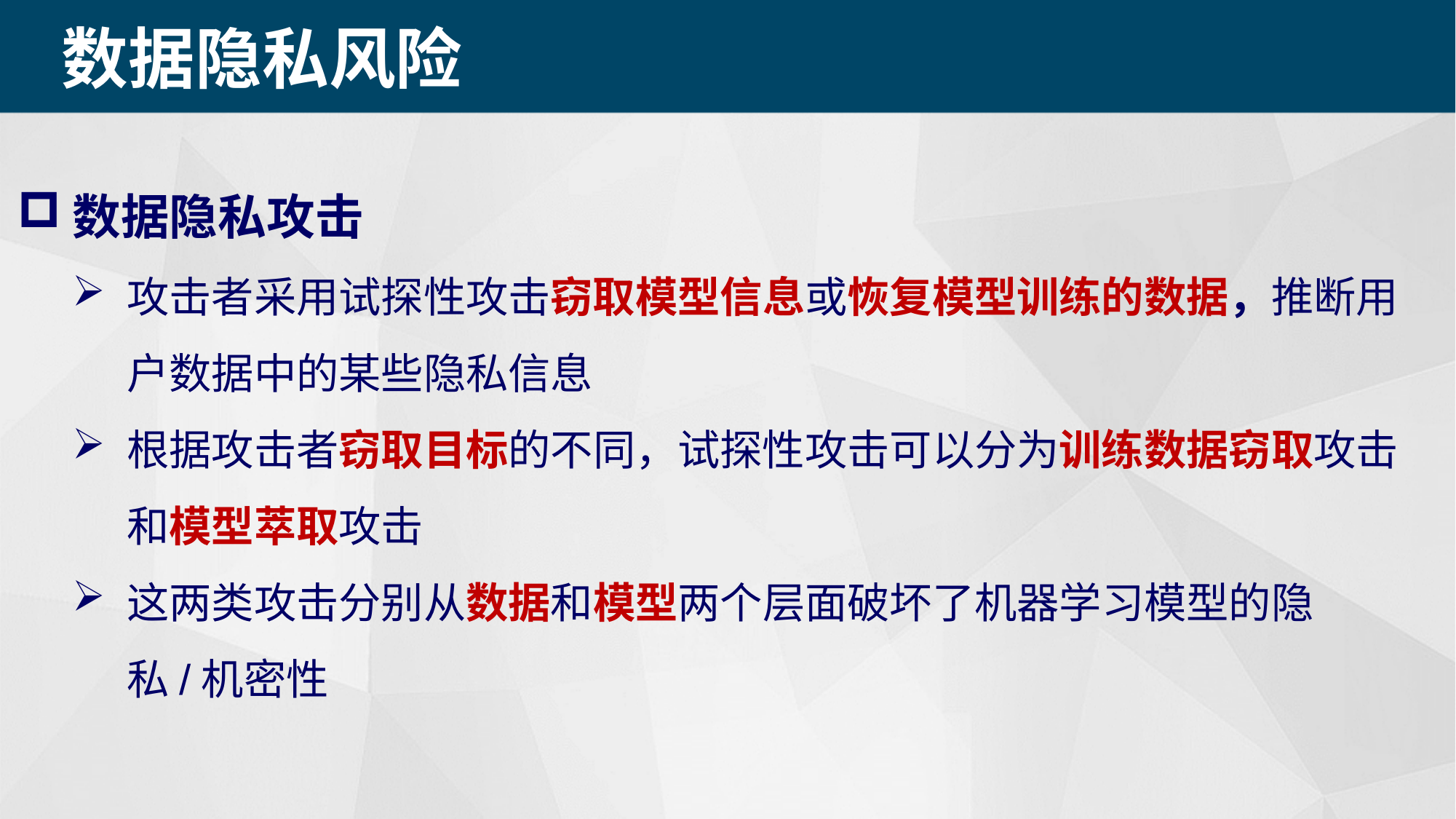

数据隐私风险
数据隐私攻击
攻击者采用试探性攻击窃取模型信息或恢复模型训练的数据，推断用户数据中的某些隐私信息
根据攻击者窃取目标的不同，试探性攻击可以分为训练数据窃取攻击和模型萃取攻击
这两类攻击分别从数据和模型两个层面破坏了机器学习模型的隐私/机密性